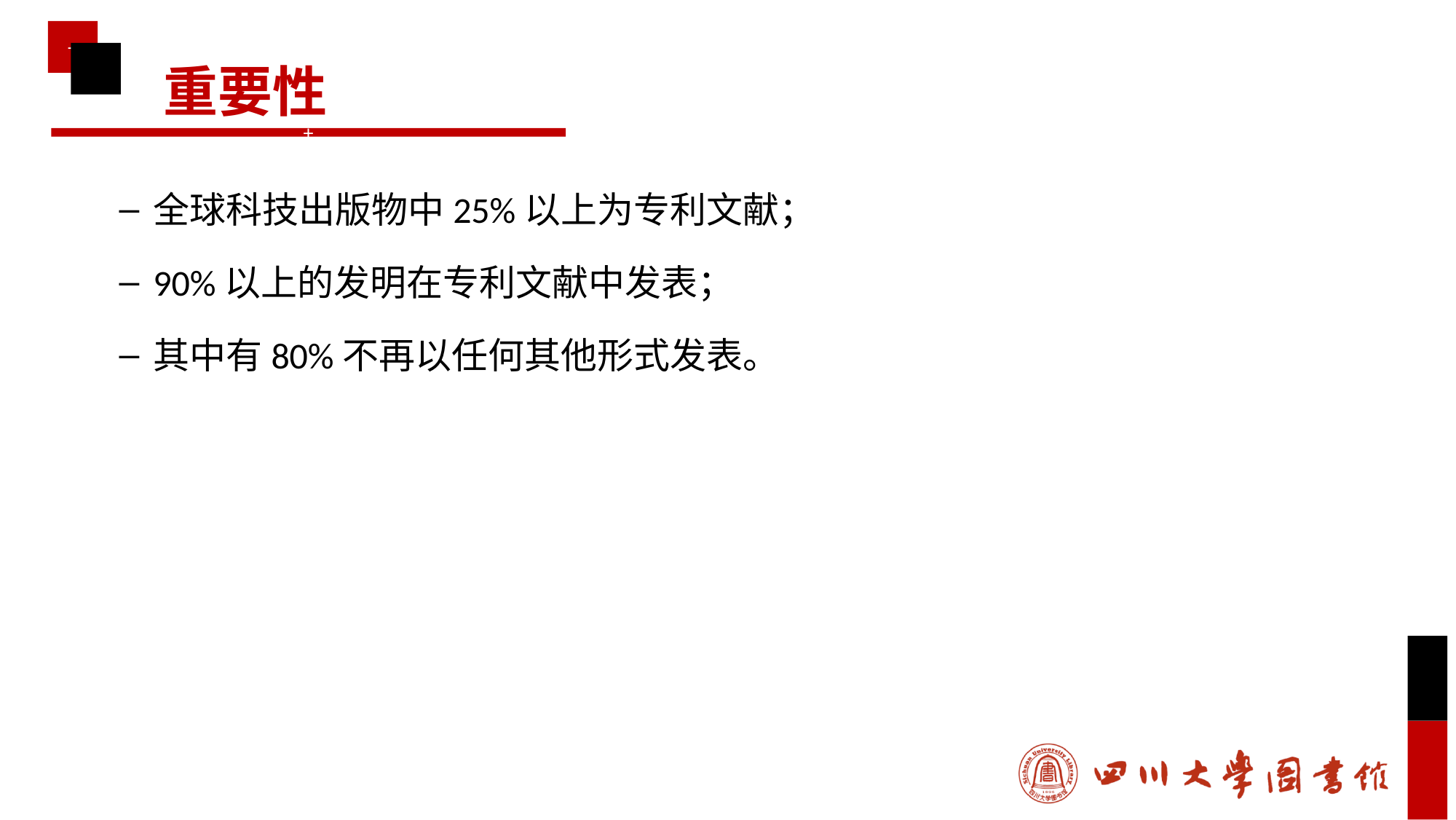

重要性

全球科技出版物中25%以上为专利文献；
90%以上的发明在专利文献中发表；
其中有80%不再以任何其他形式发表。